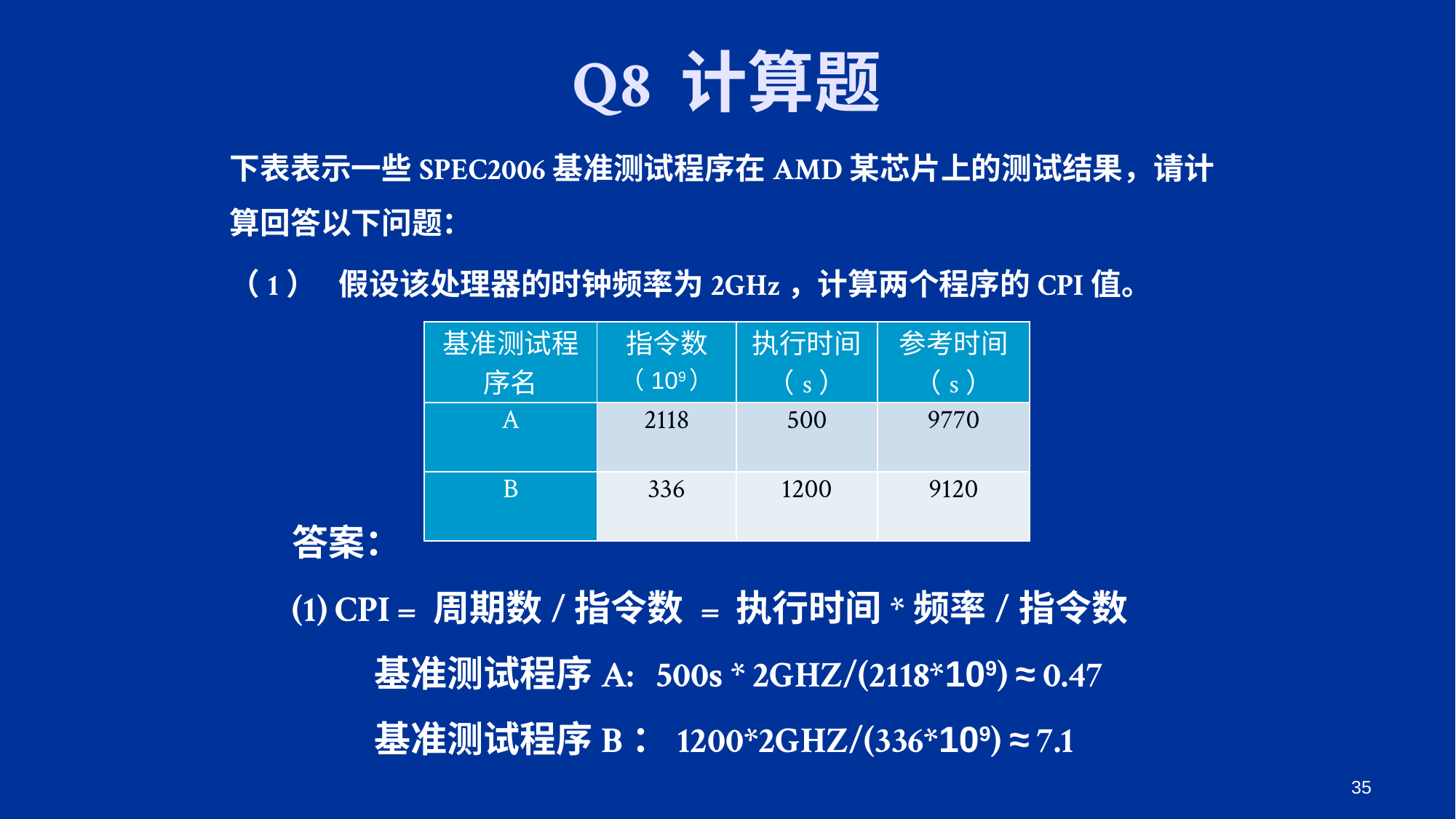

# Q8 计算题
下表表示一些SPEC2006基准测试程序在AMD某芯片上的测试结果，请计算回答以下问题：
（1）	假设该处理器的时钟频率为2GHz，计算两个程序的CPI值。
| 基准测试程序名 | 指令数 （109） | 执行时间（s） | 参考时间（s） |
| --- | --- | --- | --- |
| A | 2118 | 500 | 9770 |
| B | 336 | 1200 | 9120 |
答案：
(1) CPI = 周期数/指令数 = 执行时间*频率/指令数
         基准测试程序A:   500s * 2GHZ/(2118*109) ≈ 0.47
         基准测试程序B：1200*2GHZ/(336*109) ≈ 7.1
35